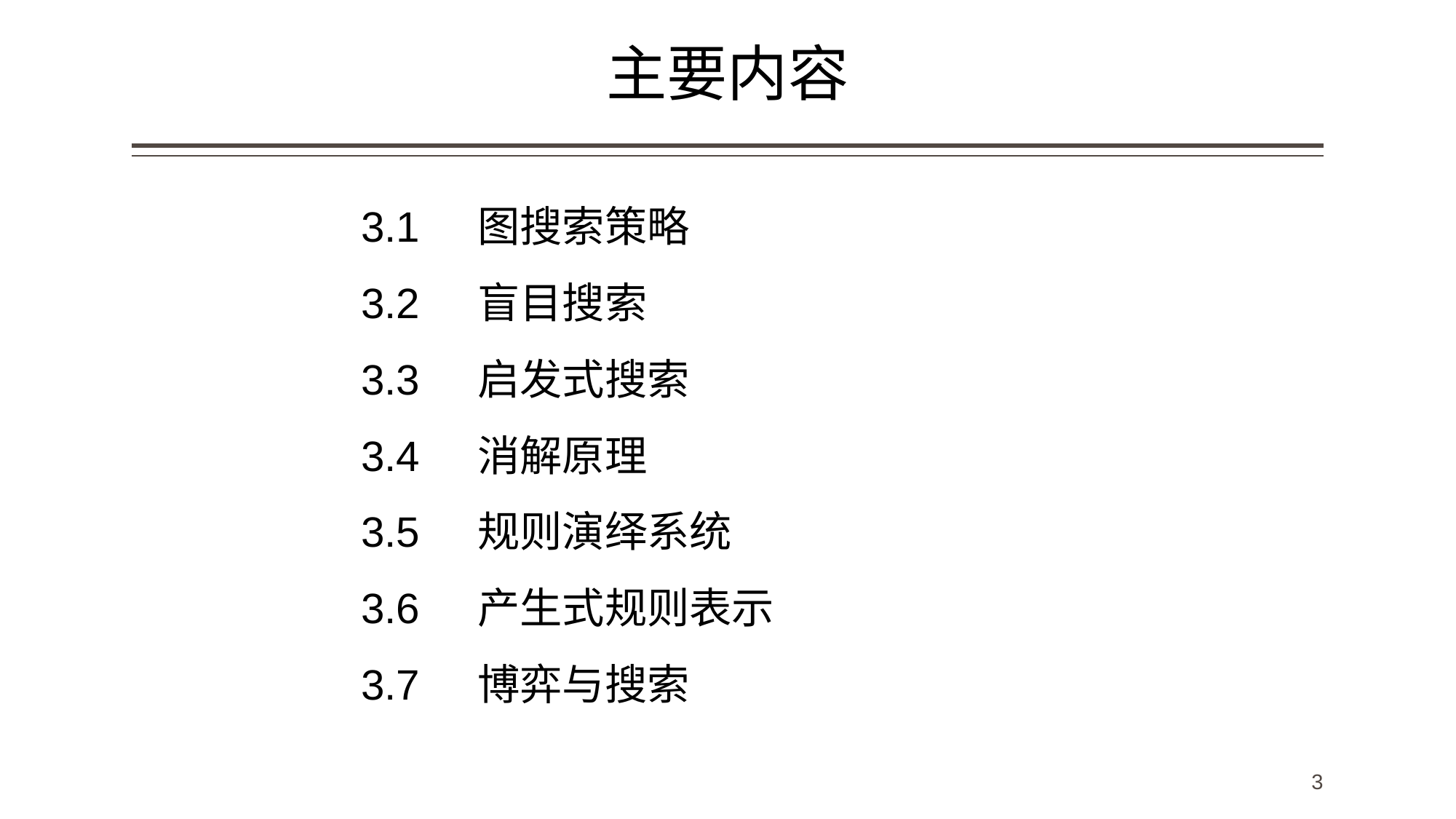

# 主要内容
3.1    图搜索策略
3.2    盲目搜索
3.3    启发式搜索
3.4    消解原理
3.5    规则演绎系统
3.6    产生式规则表示
3.7    博弈与搜索
3